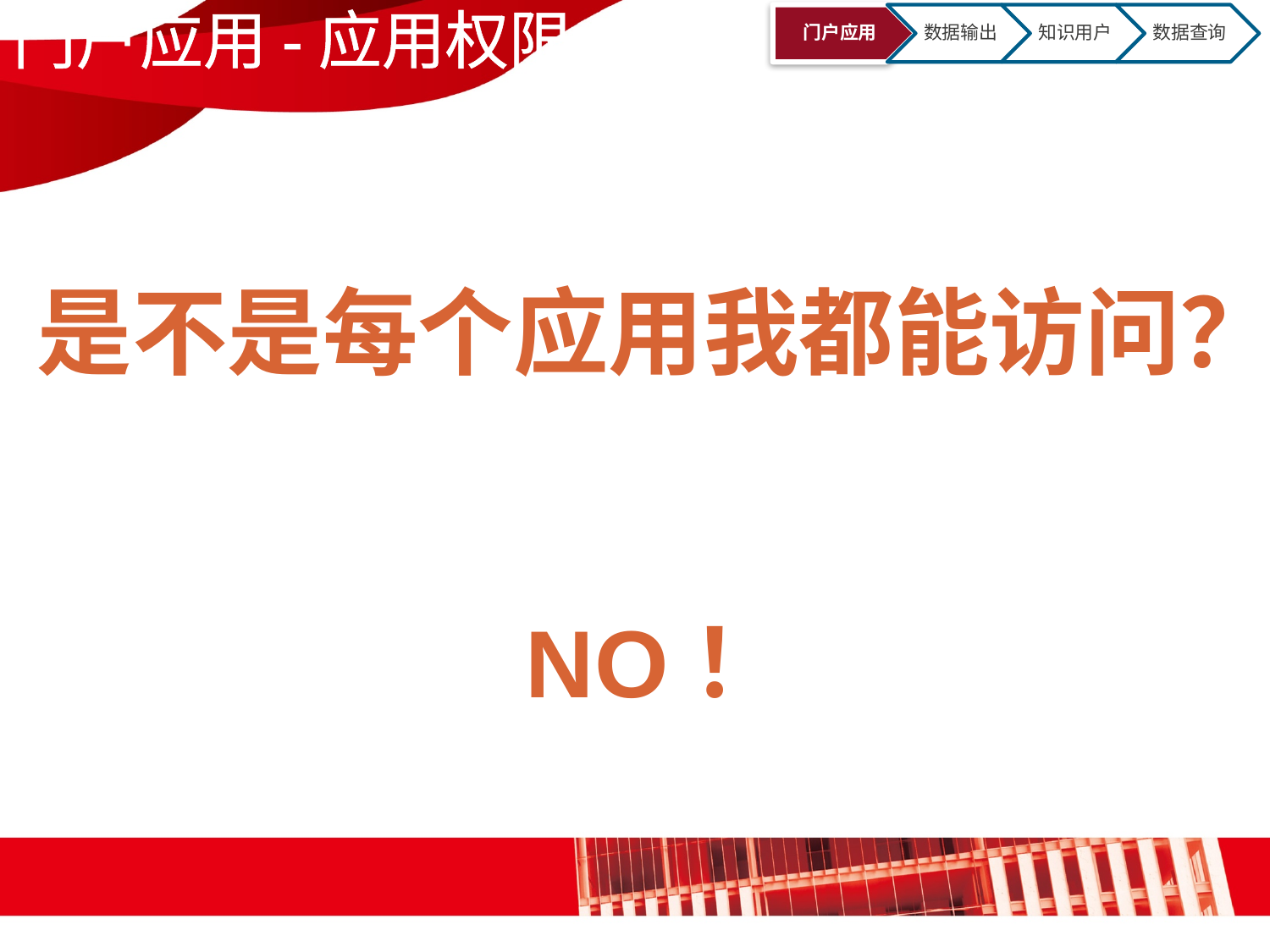

门户应用-应用权限
门户应用
数据输出
知识用户
数据查询
是不是每个应用我都能访问？
No！